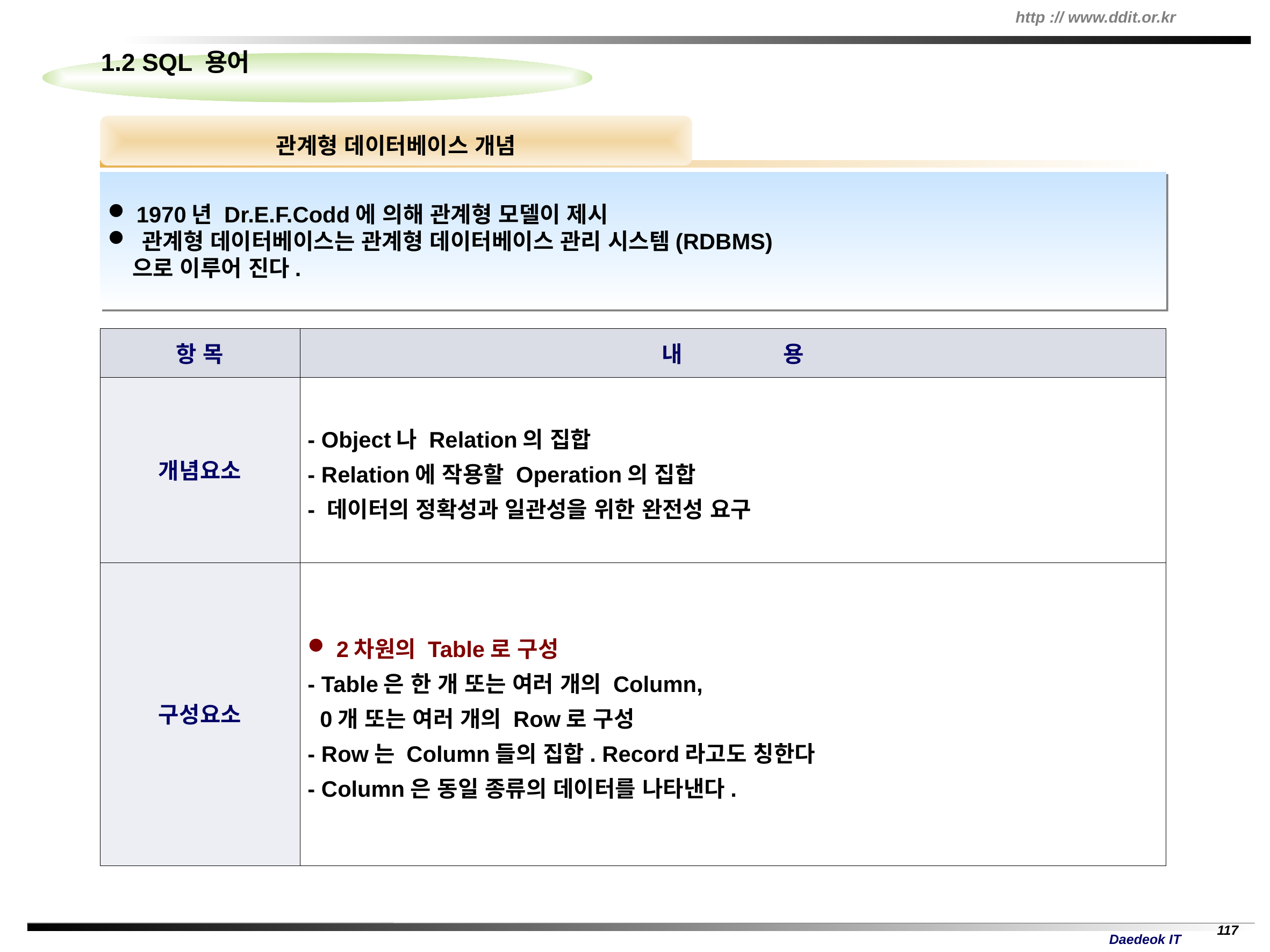

1.2 SQL 용어

관계형 데이터베이스 개념

 1970년 Dr.E.F.Codd에 의해 관계형 모델이 제시
 관계형 데이터베이스는 관계형 데이터베이스 관리 시스템(RDBMS)
   으로 이루어 진다.
항 목
내                용
개념요소
- Object나 Relation의 집합
- Relation에 작용할 Operation의 집합
- 데이터의 정확성과 일관성을 위한 완전성 요구
구성요소
 2차원의 Table로 구성
- Table은 한 개 또는 여러 개의 Column,
  0개 또는 여러 개의 Row로 구성
- Row는 Column들의 집합. Record라고도 칭한다
- Column은 동일 종류의 데이터를 나타낸다.